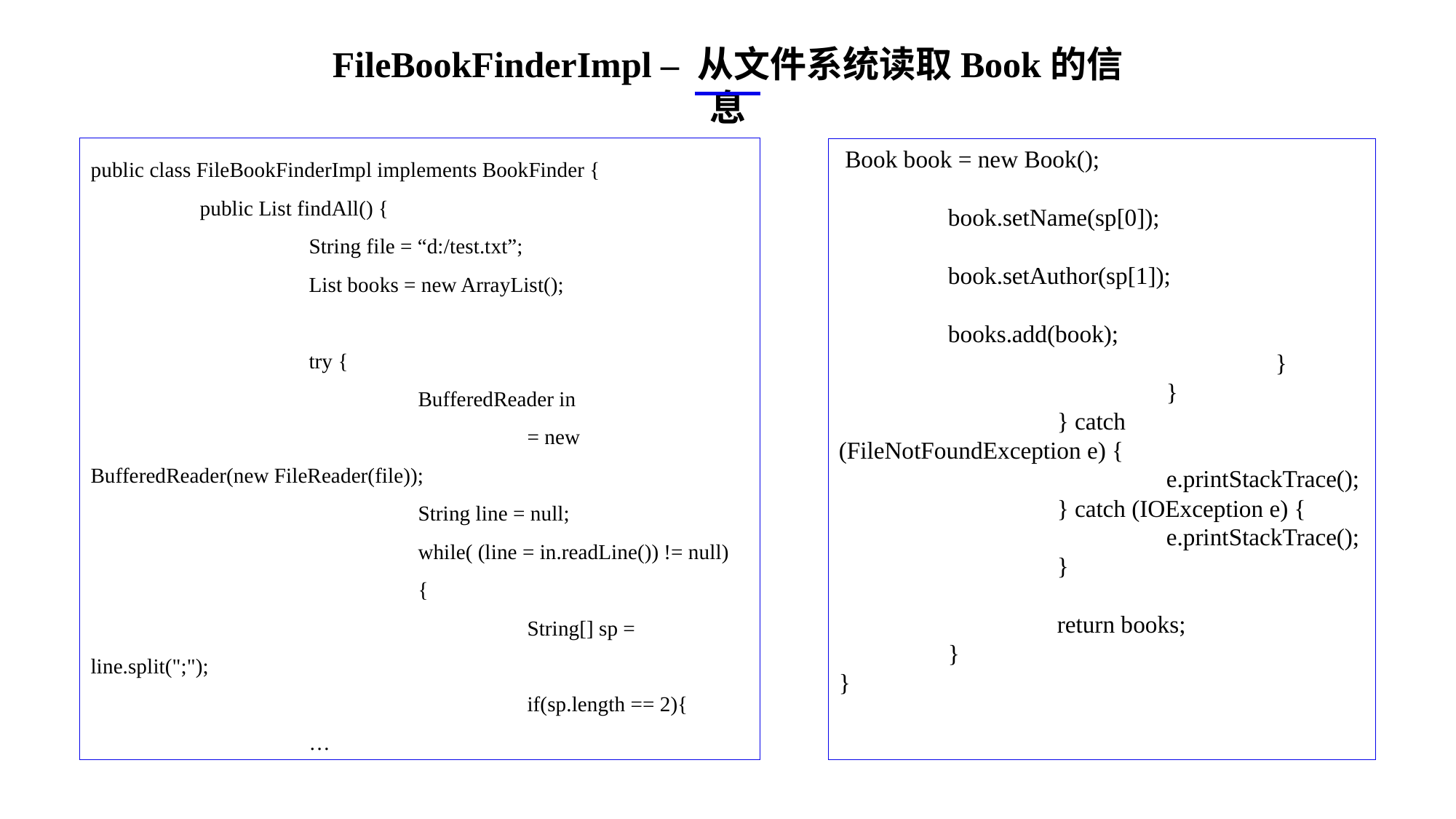

FileBookFinderImpl – 从文件系统读取Book的信息
 Book book = new Book();
					book.setName(sp[0]);
					book.setAuthor(sp[1]);
					books.add(book);
				}
			}
		} catch (FileNotFoundException e) {
			e.printStackTrace();
		} catch (IOException e) {
			e.printStackTrace();
		}

		return books;
	}
}

public class FileBookFinderImpl implements BookFinder {
	public List findAll() {
		String file = “d:/test.txt”;
		List books = new ArrayList();

		try {
			BufferedReader in
			   	= new BufferedReader(new FileReader(file));
			String line = null;
			while( (line = in.readLine()) != null)
			{
				String[] sp = line.split(";");
				if(sp.length == 2){
		…
e7d195523061f1c0ae0eb3eed39d2bcef4622b2499a05fe6567B54A876BEB457BD1EB8EBE9915191D1FA2E860D28D251AB291D9CBBDD28D4BD16020FD75D8281481517FC21E86E4C931520AFA1087E92E357E3DB373CA326F6F926B1A67F681E99E875FFD293B2C32B3919AE4D43F9436862A7DD54F9346DF3662D8AB7319030EF75D53FF682DE13